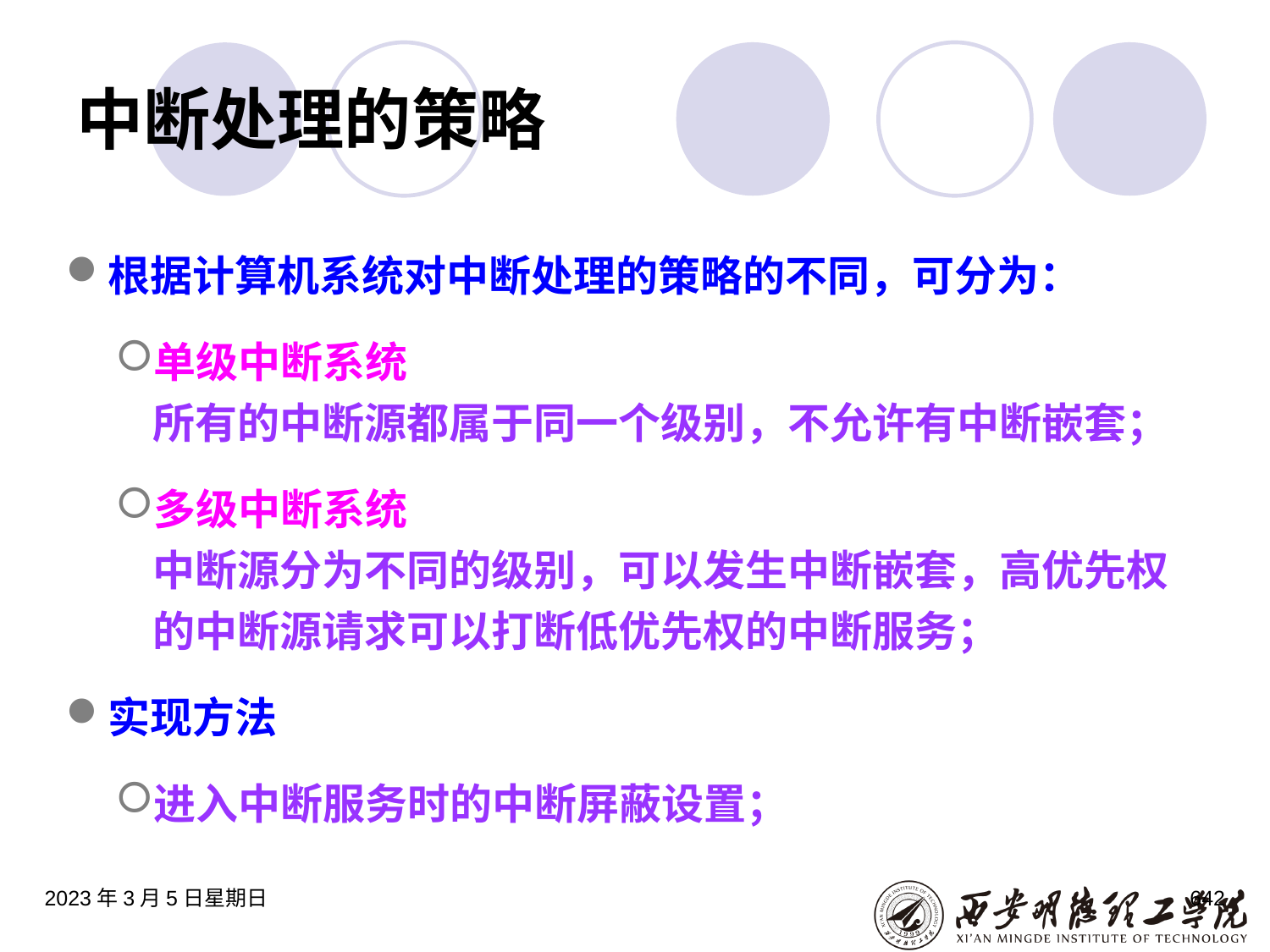

# 中断处理的策略
根据计算机系统对中断处理的策略的不同，可分为：
单级中断系统
所有的中断源都属于同一个级别，不允许有中断嵌套；
多级中断系统
中断源分为不同的级别，可以发生中断嵌套，高优先权的中断源请求可以打断低优先权的中断服务；
实现方法
进入中断服务时的中断屏蔽设置；
2023年3月5日星期日
642